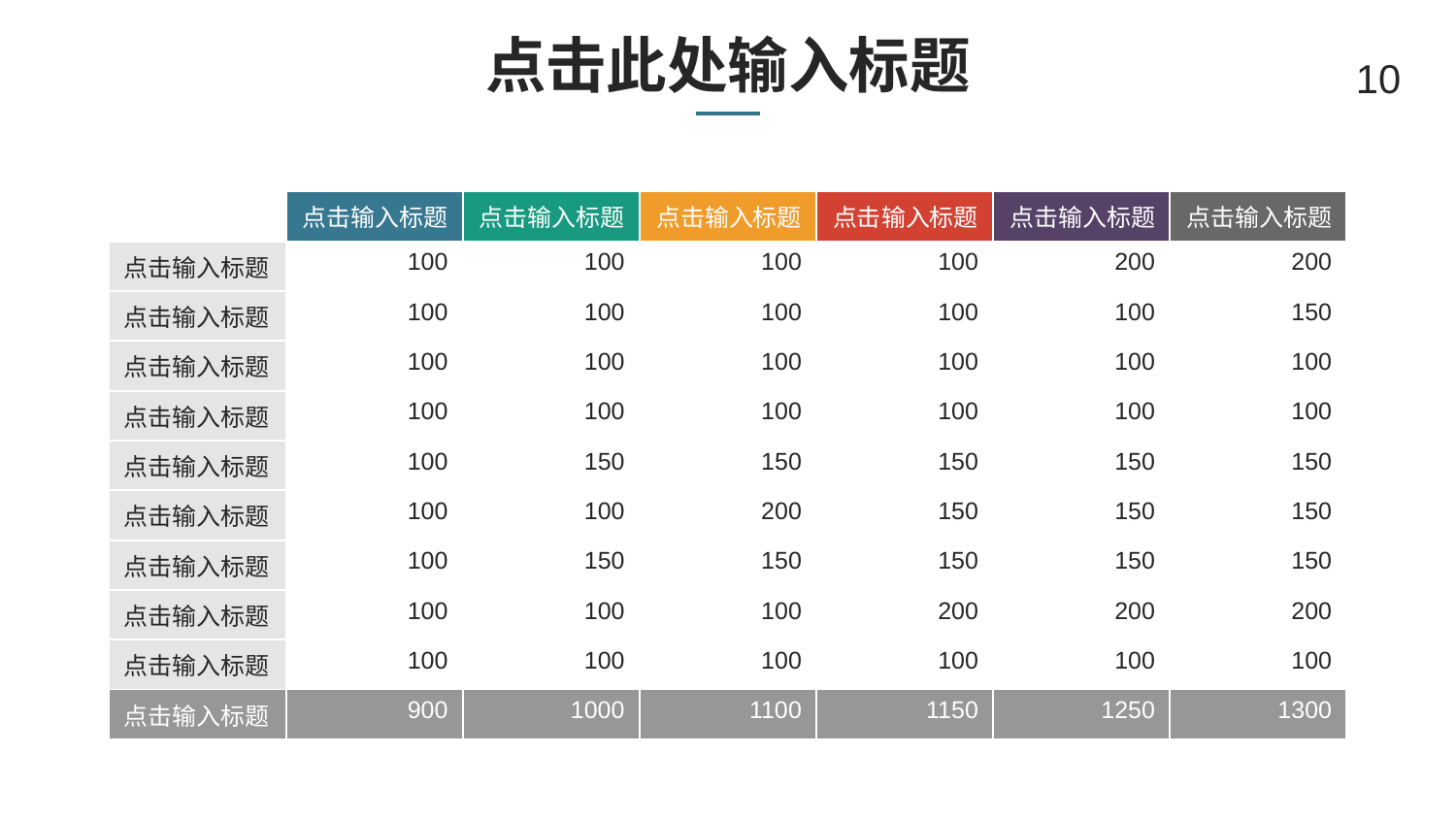

# 点击此处输入标题
10
|  | 点击输入标题 | 点击输入标题 | 点击输入标题 | 点击输入标题 | 点击输入标题 | 点击输入标题 |
| --- | --- | --- | --- | --- | --- | --- |
| 点击输入标题 | 100 | 100 | 100 | 100 | 200 | 200 |
| 点击输入标题 | 100 | 100 | 100 | 100 | 100 | 150 |
| 点击输入标题 | 100 | 100 | 100 | 100 | 100 | 100 |
| 点击输入标题 | 100 | 100 | 100 | 100 | 100 | 100 |
| 点击输入标题 | 100 | 150 | 150 | 150 | 150 | 150 |
| 点击输入标题 | 100 | 100 | 200 | 150 | 150 | 150 |
| 点击输入标题 | 100 | 150 | 150 | 150 | 150 | 150 |
| 点击输入标题 | 100 | 100 | 100 | 200 | 200 | 200 |
| 点击输入标题 | 100 | 100 | 100 | 100 | 100 | 100 |
| 点击输入标题 | 900 | 1000 | 1100 | 1150 | 1250 | 1300 |